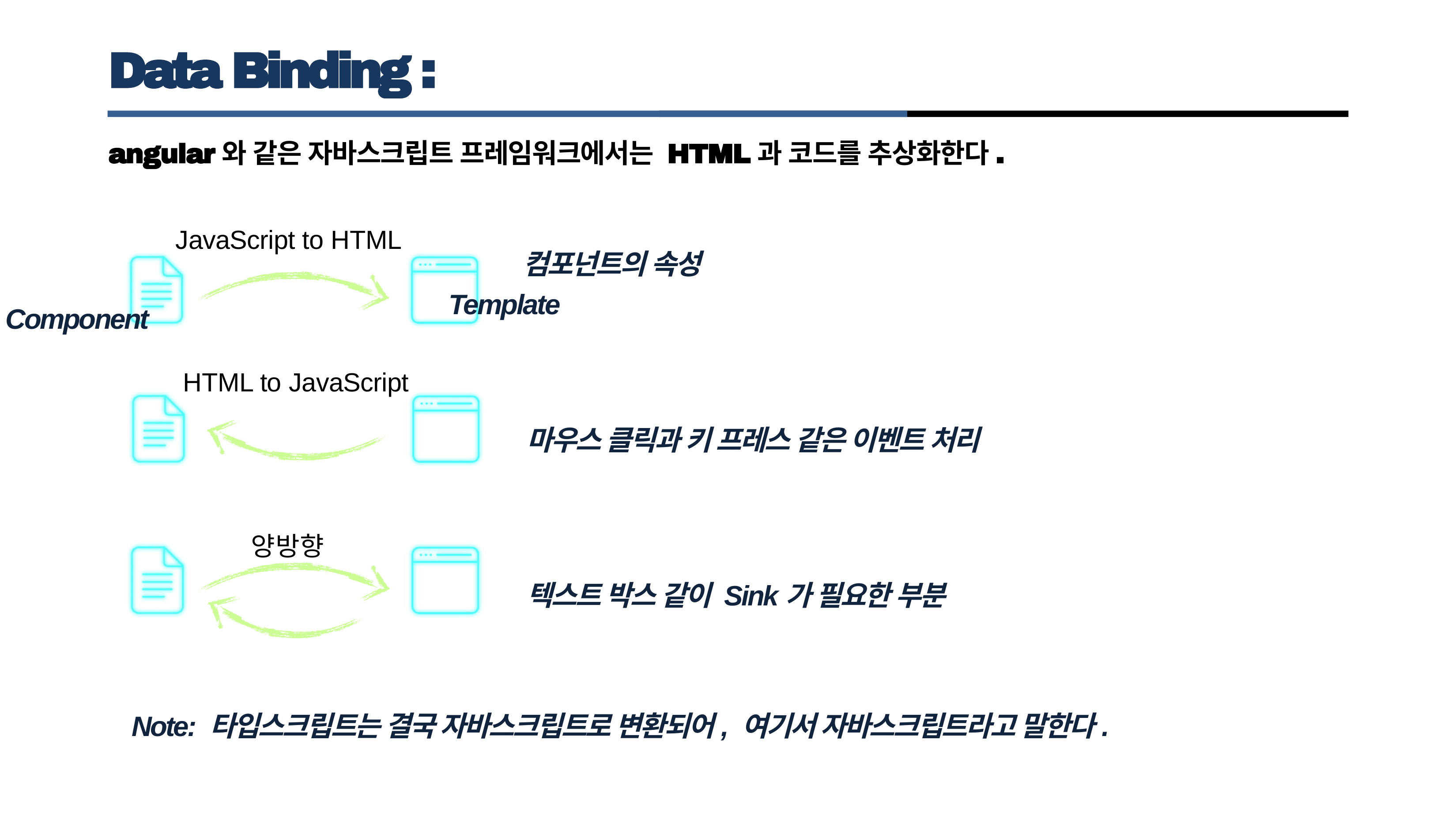

# Data Binding :
angular와 같은 자바스크립트 프레임워크에서는 HTML과 코드를 추상화한다.
JavaScript to HTML
컴포넌트의 속성

Template
Component
HTML to JavaScript

마우스 클릭과 키 프레스 같은 이벤트 처리

   양방향
텍스트 박스 같이 Sink가 필요한 부분

Note: 타입스크립트는 결국 자바스크립트로 변환되어, 여기서 자바스크립트라고 말한다.